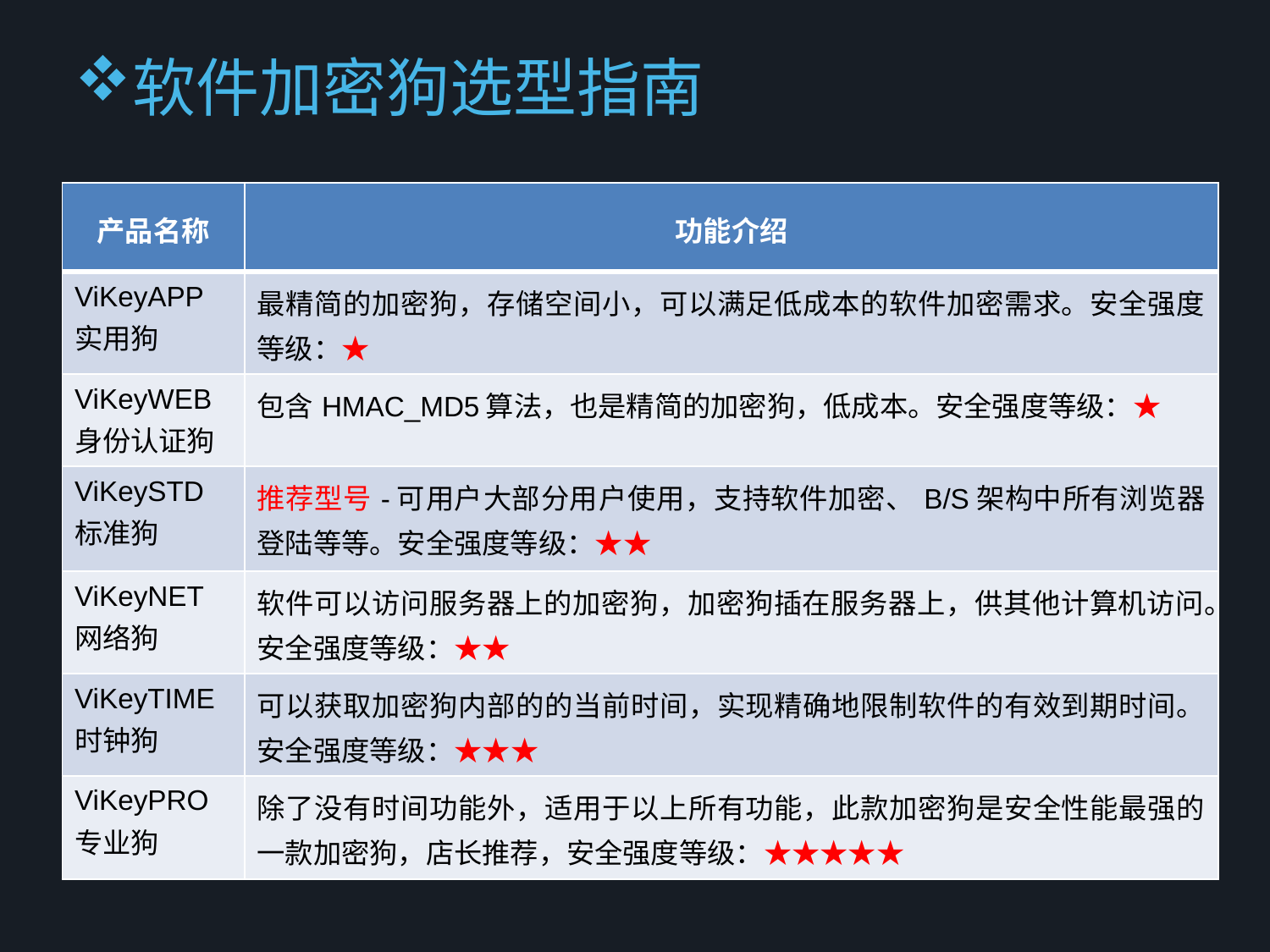

软件加密狗选型指南
| 产品名称 | 功能介绍 |
| --- | --- |
| ViKeyAPP实用狗 | 最精简的加密狗，存储空间小，可以满足低成本的软件加密需求。安全强度等级：★ |
| ViKeyWEB身份认证狗 | 包含HMAC\_MD5算法，也是精简的加密狗，低成本。安全强度等级：★ |
| ViKeySTD标准狗 | 推荐型号-可用户大部分用户使用，支持软件加密、B/S架构中所有浏览器登陆等等。安全强度等级：★★ |
| ViKeyNET网络狗 | 软件可以访问服务器上的加密狗，加密狗插在服务器上，供其他计算机访问。安全强度等级：★★ |
| ViKeyTIME时钟狗 | 可以获取加密狗内部的的当前时间，实现精确地限制软件的有效到期时间。安全强度等级：★★★ |
| ViKeyPRO专业狗 | 除了没有时间功能外，适用于以上所有功能，此款加密狗是安全性能最强的一款加密狗，店长推荐，安全强度等级：★★★★★ |